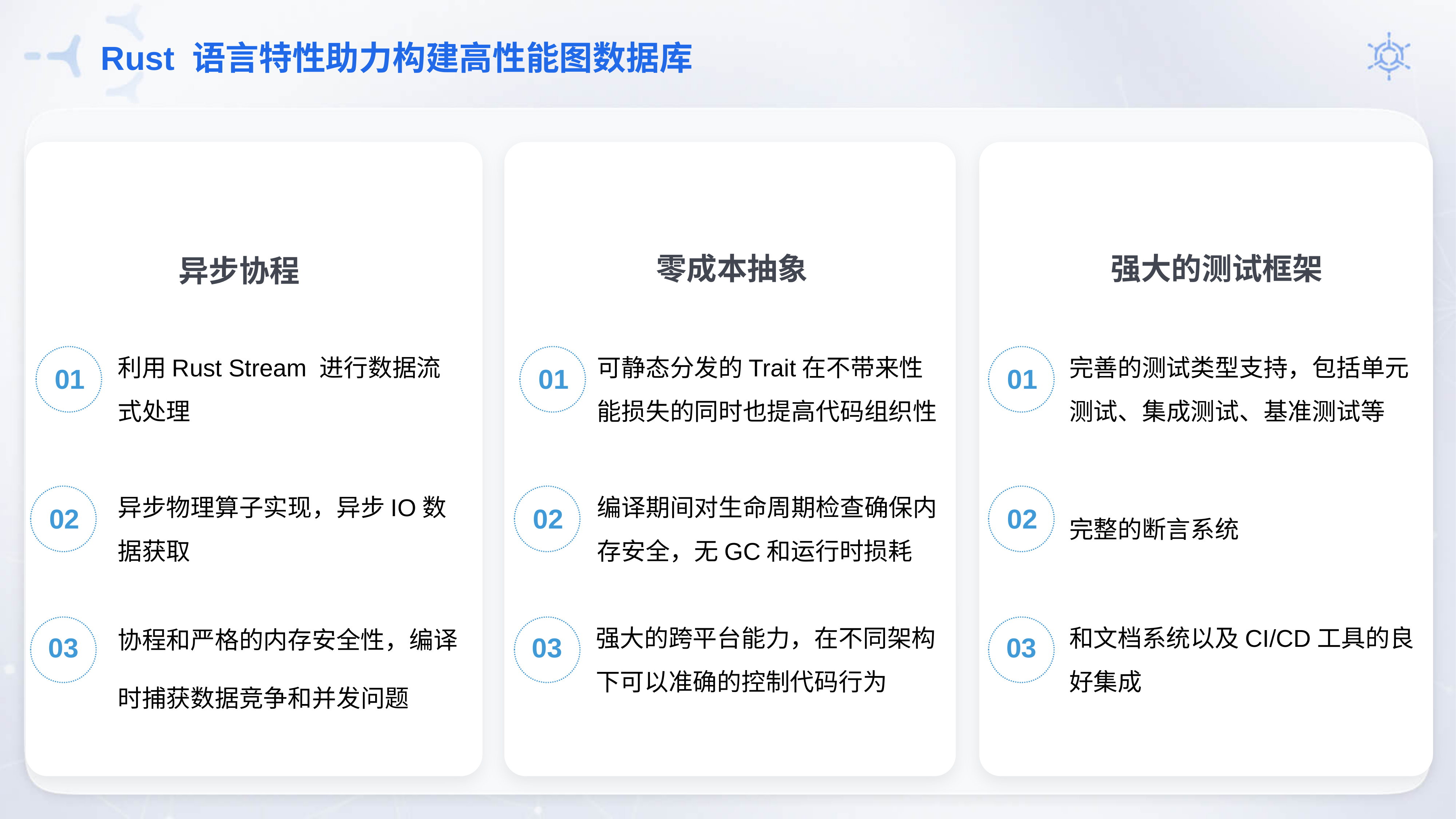

# Rust 语言特性助力构建高性能图数据库

零成本抽象
强大的测试框架
异步协程
利用Rust Stream 进行数据流式处理
可静态分发的Trait在不带来性能损失的同时也提高代码组织性
完善的测试类型支持，包括单元测试、集成测试、基准测试等

01

01

01
异步物理算子实现，异步IO数据获取
编译期间对生命周期检查确保内存安全，无GC和运行时损耗

02

02

02
完整的断言系统
协程和严格的内存安全性，编译时捕获数据竞争和并发问题
强大的跨平台能力，在不同架构下可以准确的控制代码行为
和文档系统以及CI/CD工具的良好集成

03

03

03